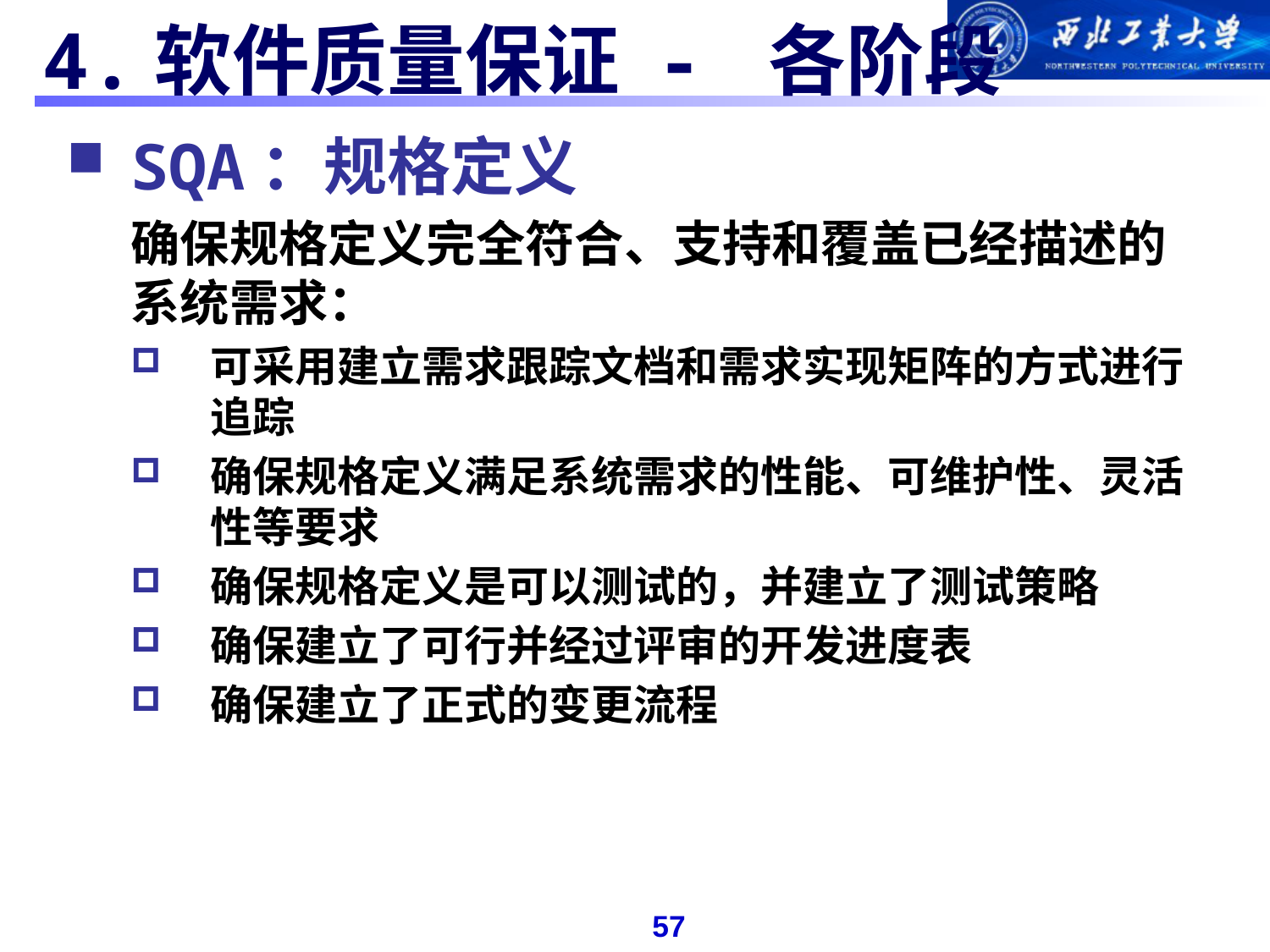

# 4.软件质量保证 - 各阶段
SQA：规格定义
确保规格定义完全符合、支持和覆盖已经描述的系统需求：
可采用建立需求跟踪文档和需求实现矩阵的方式进行追踪
确保规格定义满足系统需求的性能、可维护性、灵活性等要求
确保规格定义是可以测试的，并建立了测试策略
确保建立了可行并经过评审的开发进度表
确保建立了正式的变更流程